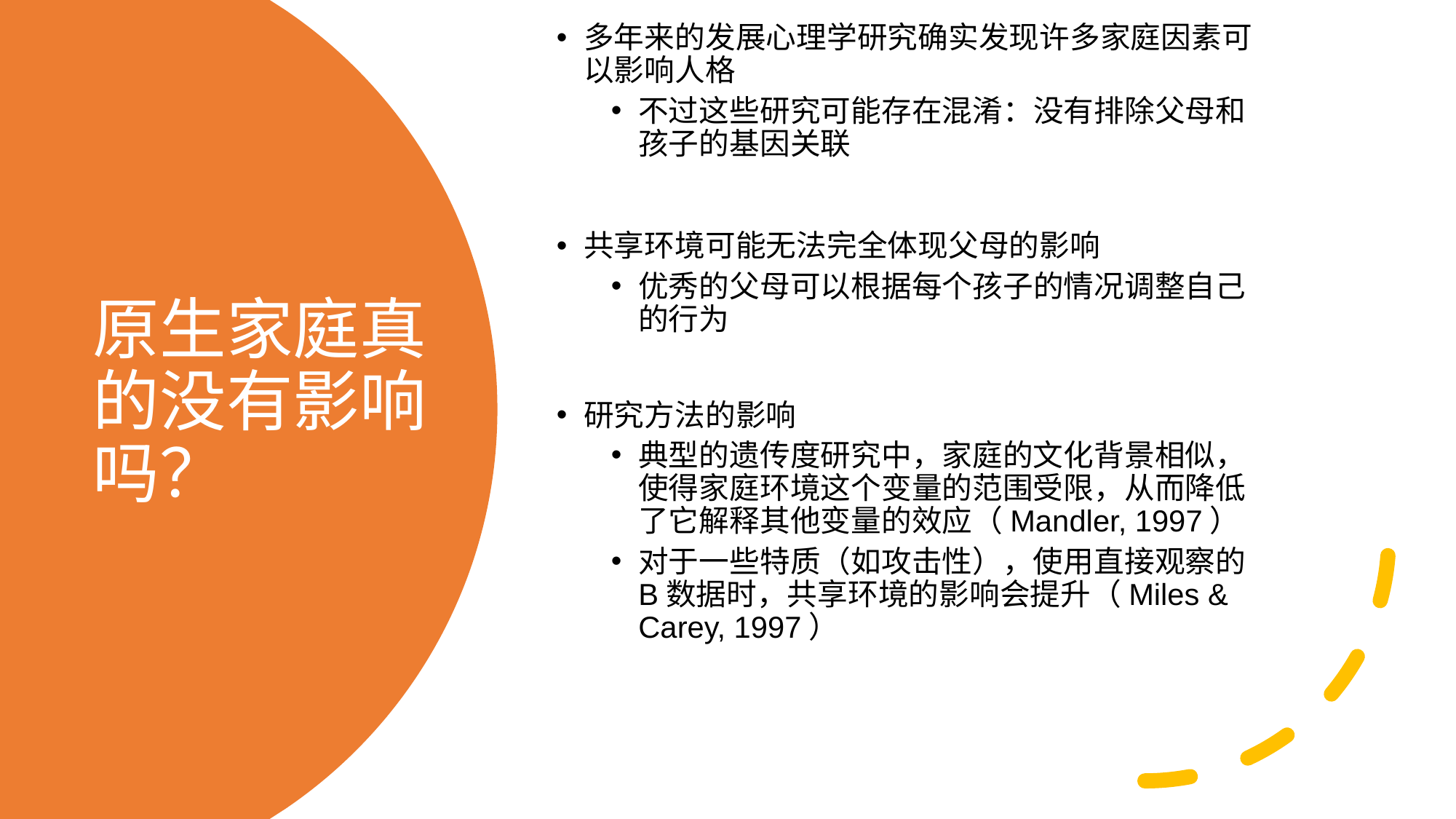

多年来的发展心理学研究确实发现许多家庭因素可以影响人格
不过这些研究可能存在混淆：没有排除父母和孩子的基因关联

共享环境可能无法完全体现父母的影响
优秀的父母可以根据每个孩子的情况调整自己的行为

研究方法的影响
典型的遗传度研究中，家庭的文化背景相似，使得家庭环境这个变量的范围受限，从而降低了它解释其他变量的效应（Mandler, 1997）
对于一些特质（如攻击性），使用直接观察的B数据时，共享环境的影响会提升（Miles & Carey, 1997）
# 原生家庭真的没有影响吗？